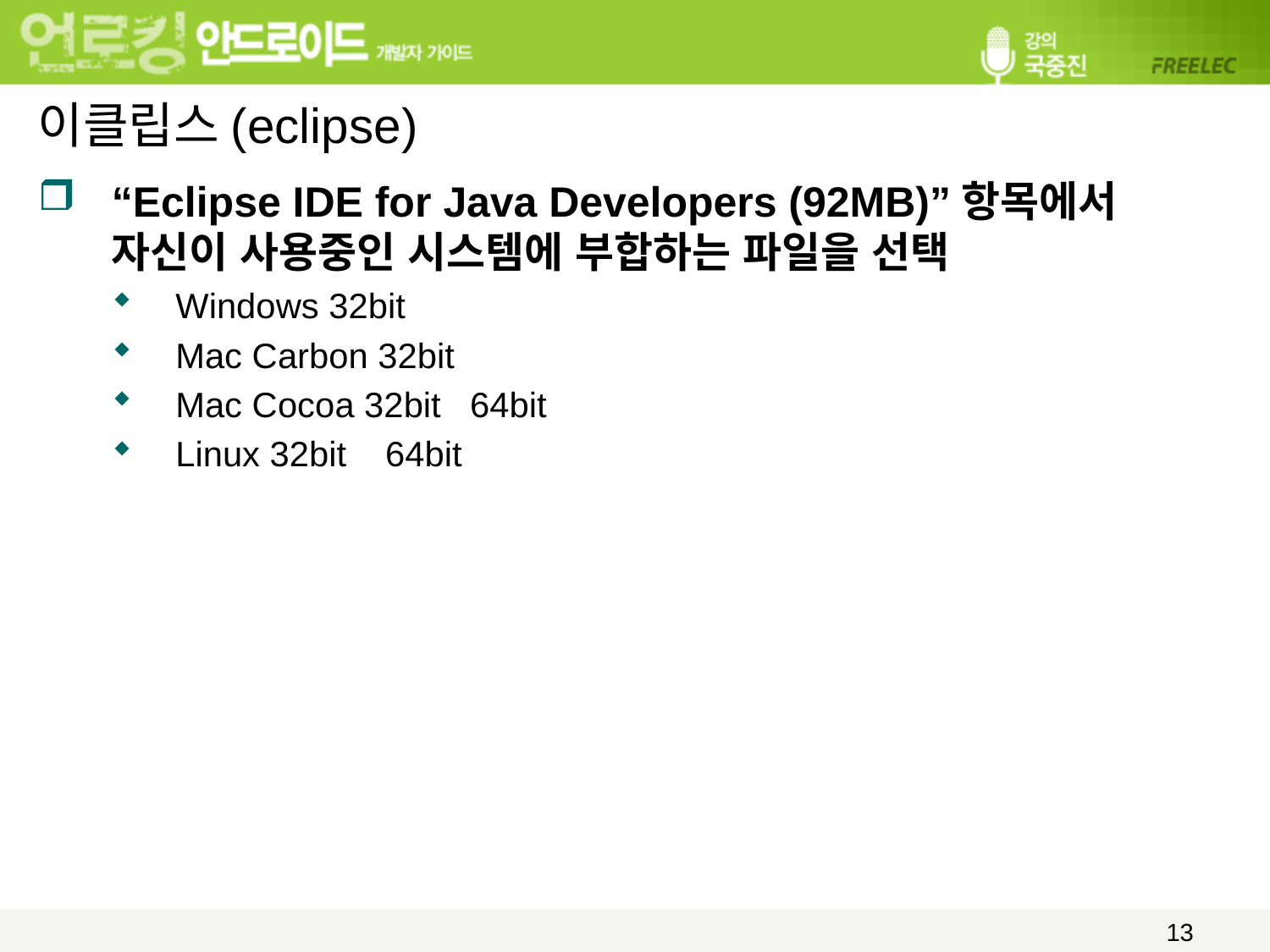

# 이클립스(eclipse)
“Eclipse IDE for Java Developers (92MB)”항목에서 자신이 사용중인 시스템에 부합하는 파일을 선택
Windows 32bit
Mac Carbon 32bit
Mac Cocoa 32bit   64bit
Linux 32bit    64bit

13